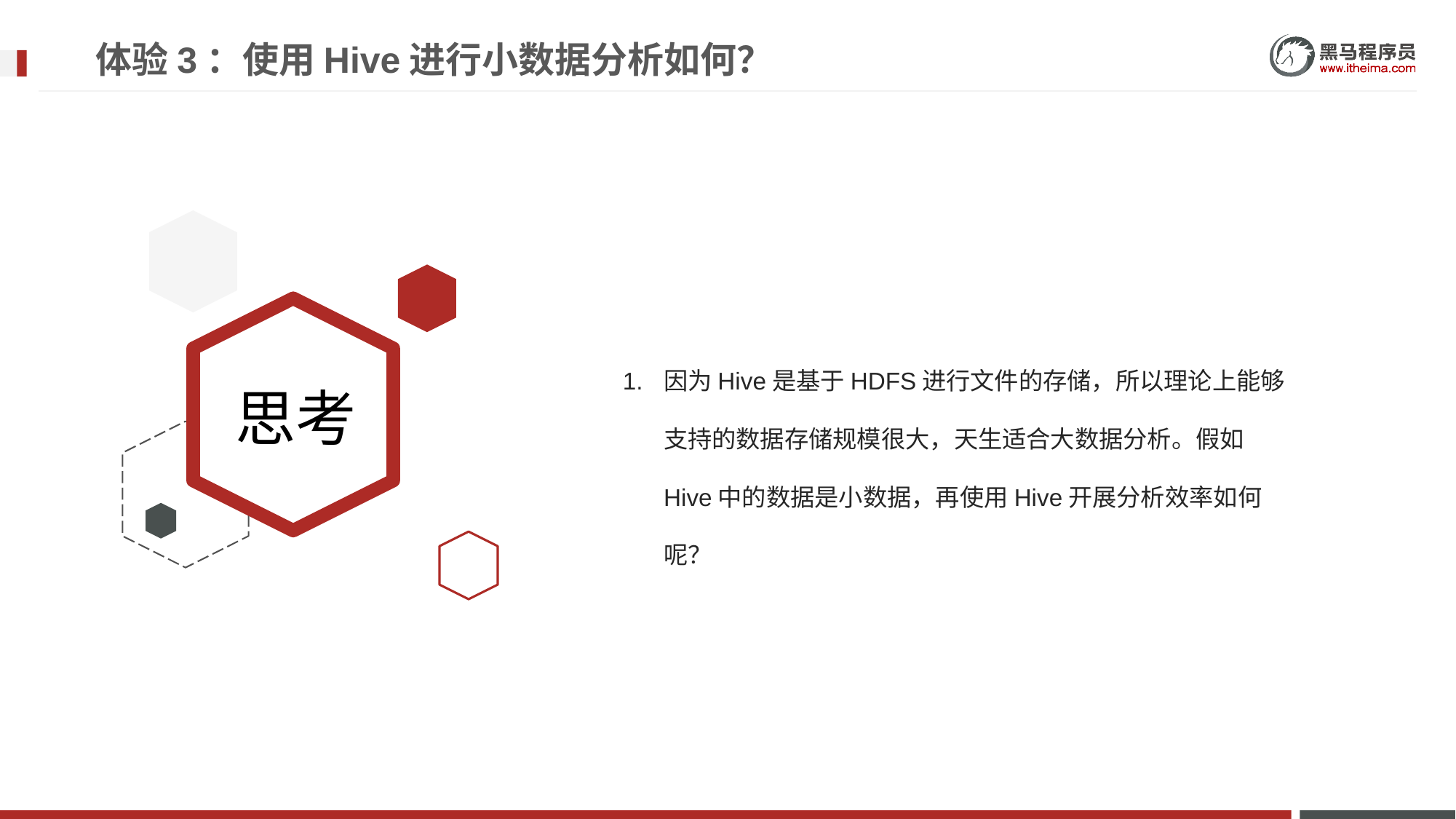

# 体验3：使用Hive进行小数据分析如何？
因为Hive是基于HDFS进行文件的存储，所以理论上能够支持的数据存储规模很大，天生适合大数据分析。假如Hive中的数据是小数据，再使用Hive开展分析效率如何呢？